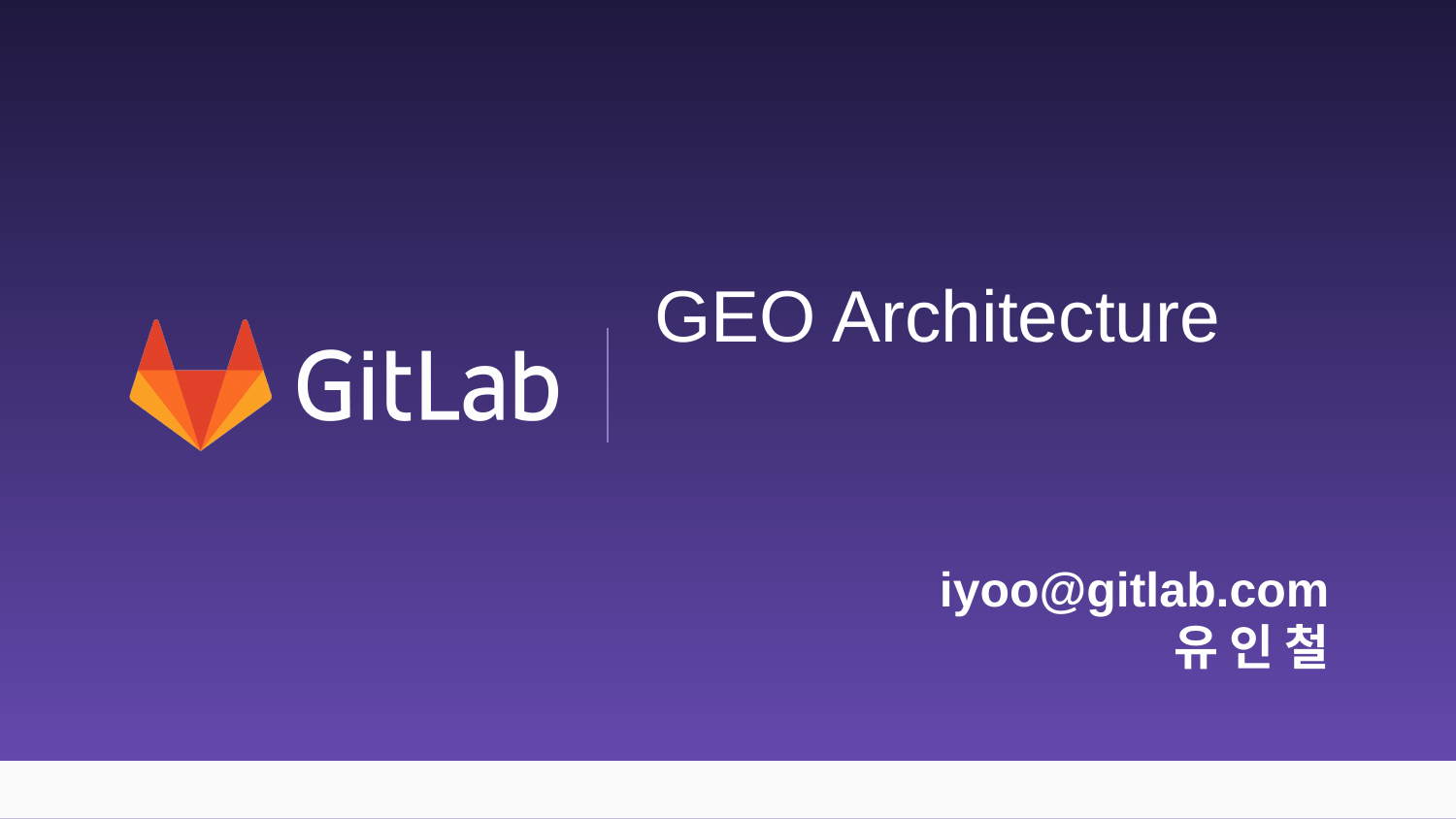

# GEO Architecture
iyoo@gitlab.com
유 인 철